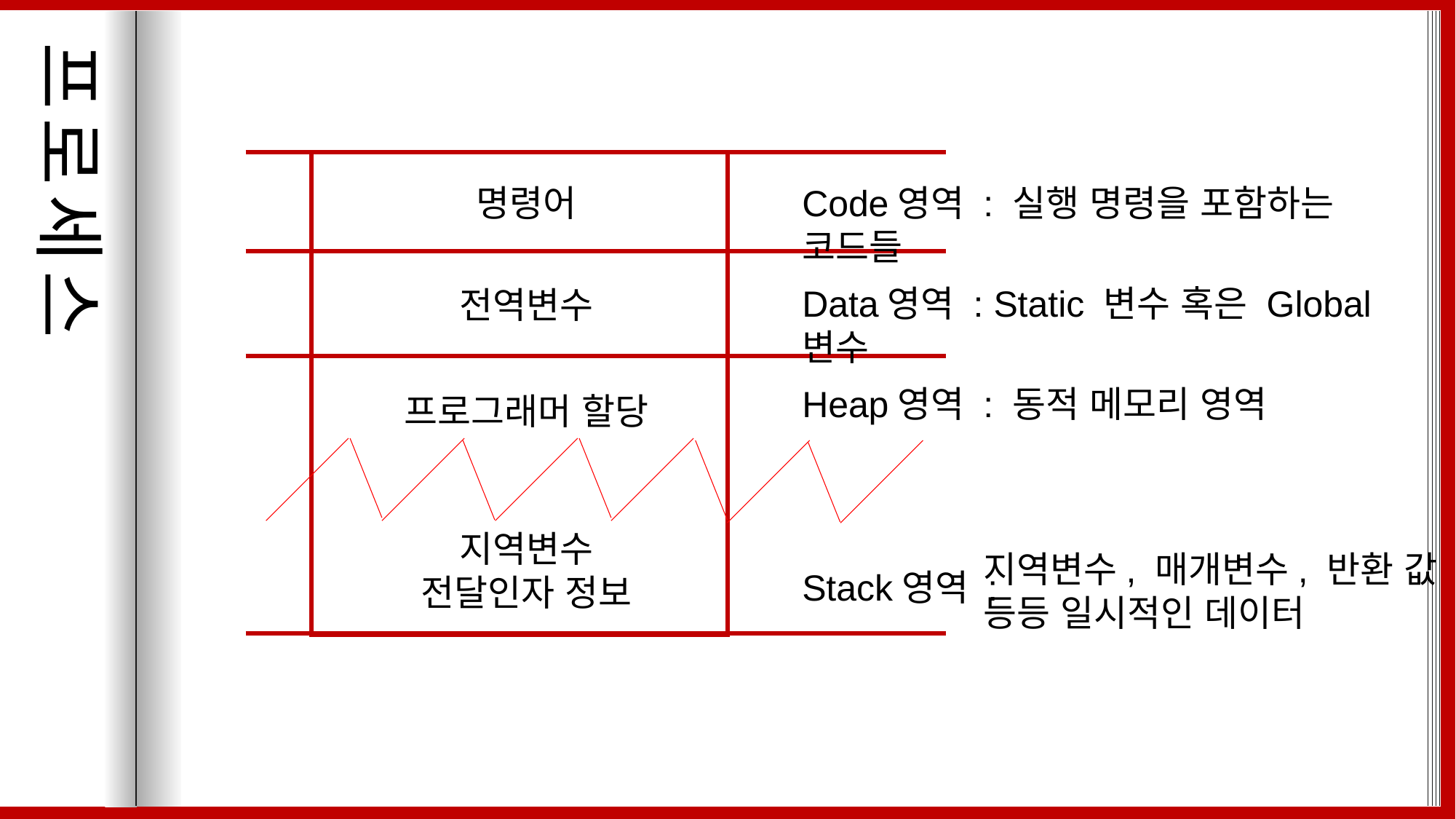

프로세스

Code영역 : 실행 명령을 포함하는 코드들
명령어
Data영역 : Static 변수 혹은 Global 변수
전역변수
Heap영역 : 동적 메모리 영역
프로그래머 할당

지역변수
전달인자 정보
지역변수, 매개변수, 반환 값
등등 일시적인 데이터
Stack영역 :